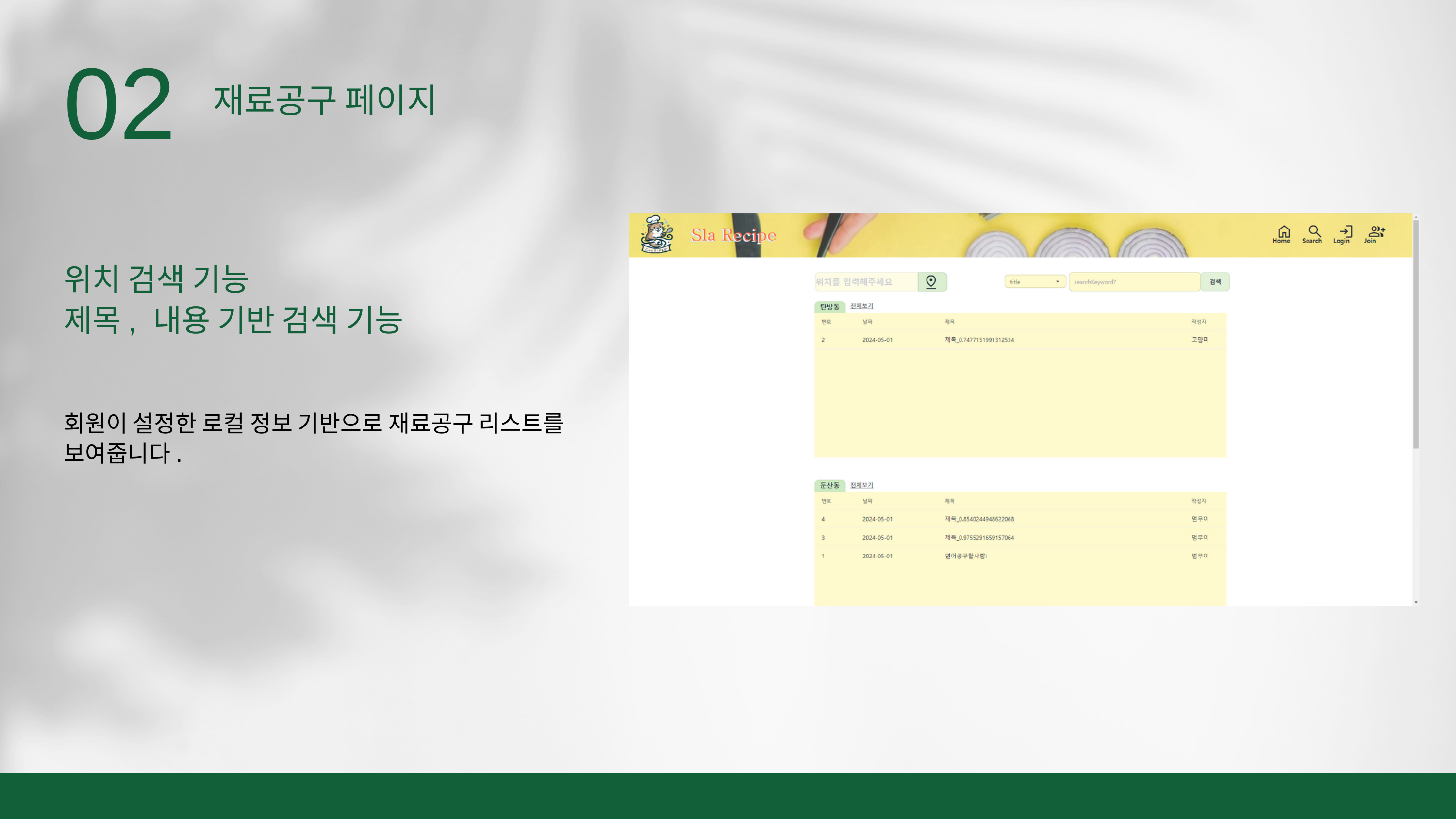

02
재료공구 페이지

위치 검색 기능
제목, 내용 기반 검색 기능
회원이 설정한 로컬 정보 기반으로 재료공구 리스트를 보여줍니다.